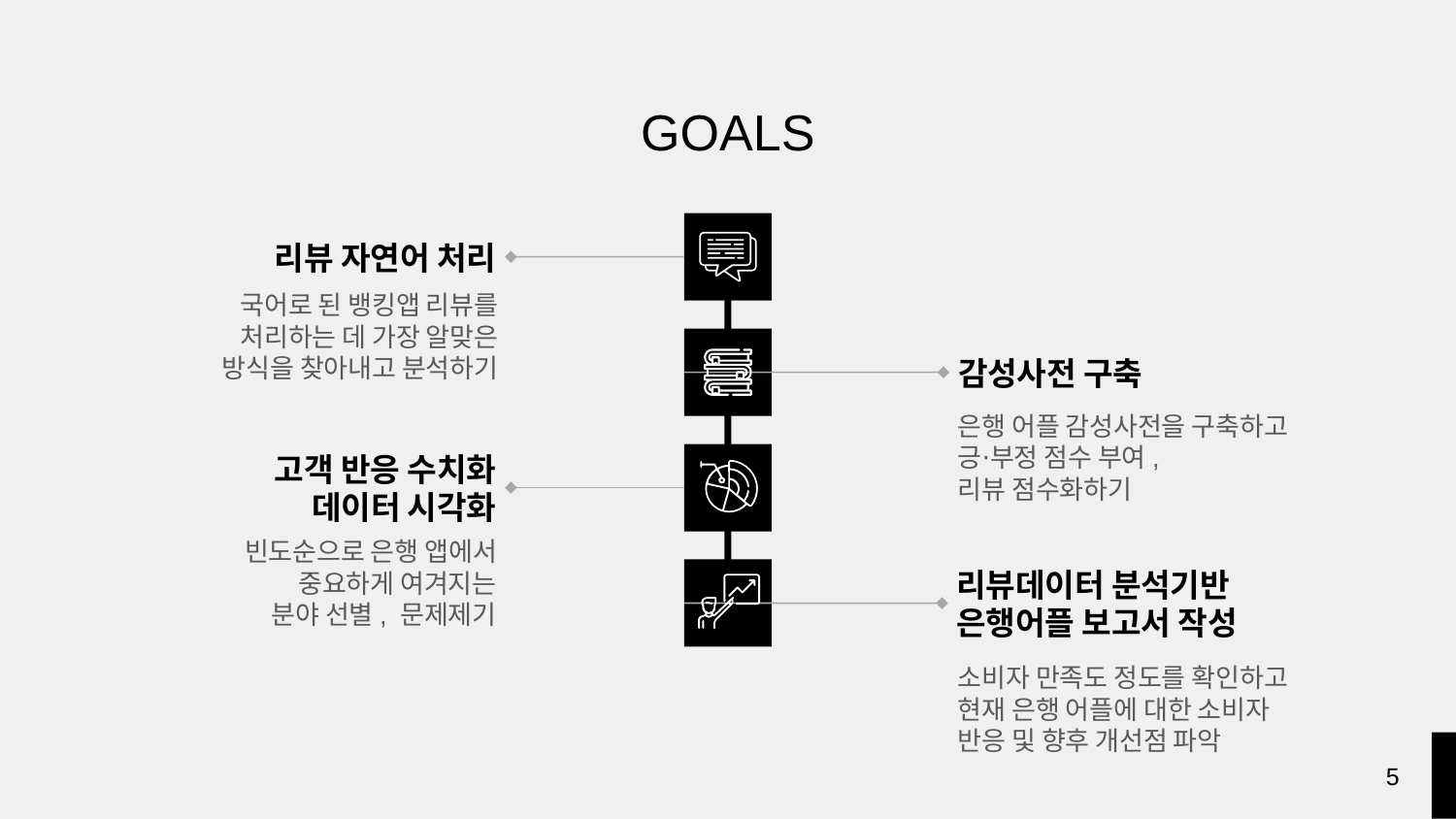

# GOALS

리뷰 자연어 처리
국어로 된 뱅킹앱 리뷰를 처리하는 데 가장 알맞은 방식을 찾아내고 분석하기

감성사전 구축
은행 어플 감성사전을 구축하고 긍⋅부정 점수 부여,
리뷰 점수화하기

고객 반응 수치화
데이터 시각화
빈도순으로 은행 앱에서
중요하게 여겨지는
분야 선별, 문제제기

리뷰데이터 분석기반
은행어플 보고서 작성
소비자 만족도 정도를 확인하고
현재 은행 어플에 대한 소비자 반응 및 향후 개선점 파악
5